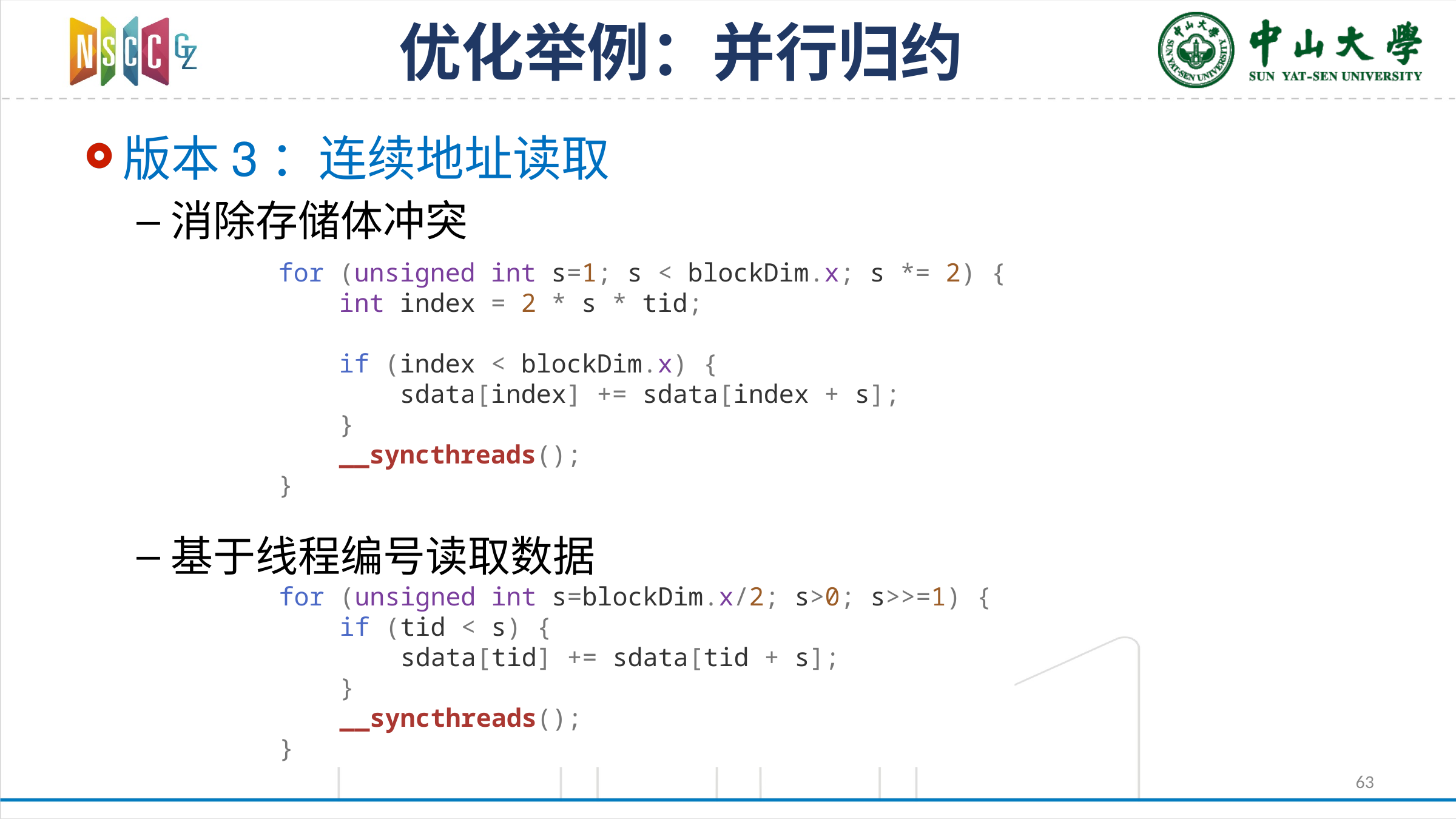

# 优化举例：并行归约
版本3：连续地址读取
消除存储体冲突

基于线程编号读取数据
for (unsigned int s=1; s < blockDim.x; s *= 2) {
    int index = 2 * s * tid;

    if (index < blockDim.x) {
        sdata[index] += sdata[index + s];
    }
    __syncthreads();
}
for (unsigned int s=blockDim.x/2; s>0; s>>=1) {
    if (tid < s) {
        sdata[tid] += sdata[tid + s];
    }
    __syncthreads();
}
63